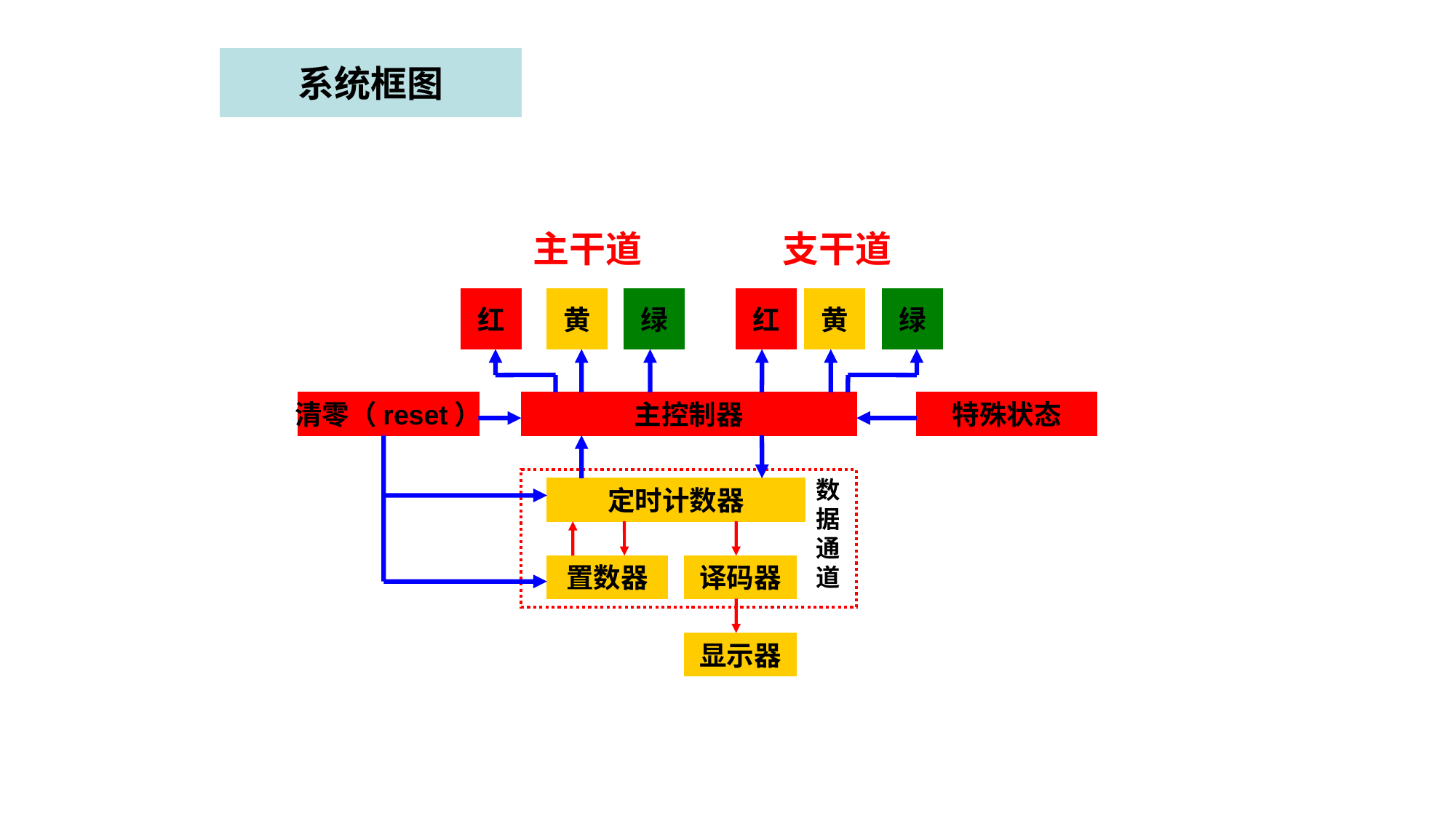

系统框图
主干道
支干道
红
黄
绿
红
黄
绿

清零（reset）
主控制器
特殊状态

数
据
通
道
定时计数器

置数器
译码器

显示器